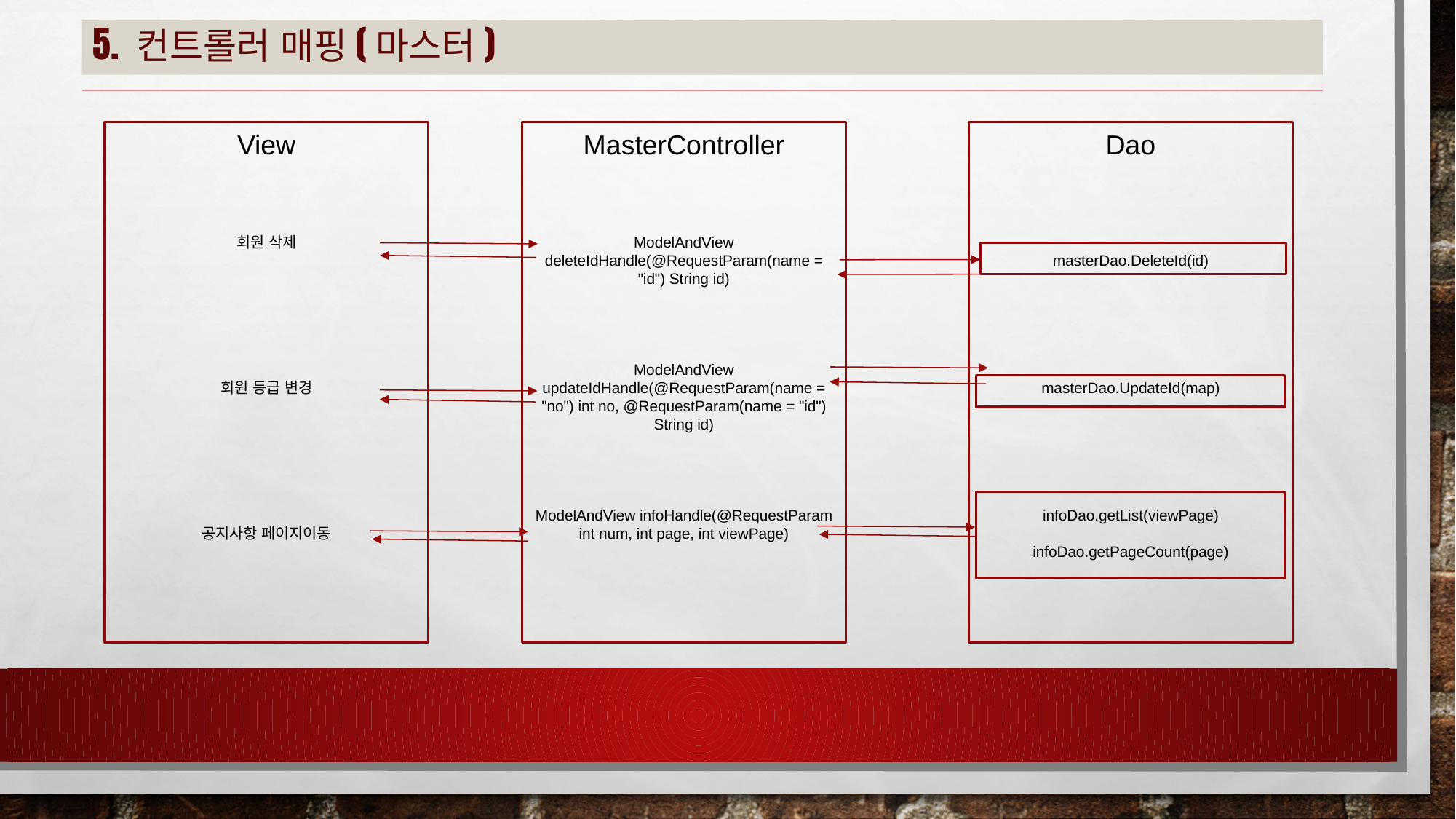

# 5. 컨트롤러 매핑(마스터)
View

회원 삭제

회원 등급 변경

공지사항 페이지이동
MasterController

ModelAndView deleteIdHandle(@RequestParam(name = "id") String id)

ModelAndView updateIdHandle(@RequestParam(name = "no") int no, @RequestParam(name = "id") String id)

ModelAndView infoHandle(@RequestParam int num, int page, int viewPage)

Dao

masterDao.DeleteId(id)

masterDao.UpdateId(map)

infoDao.getList(viewPage)

infoDao.getPageCount(page)